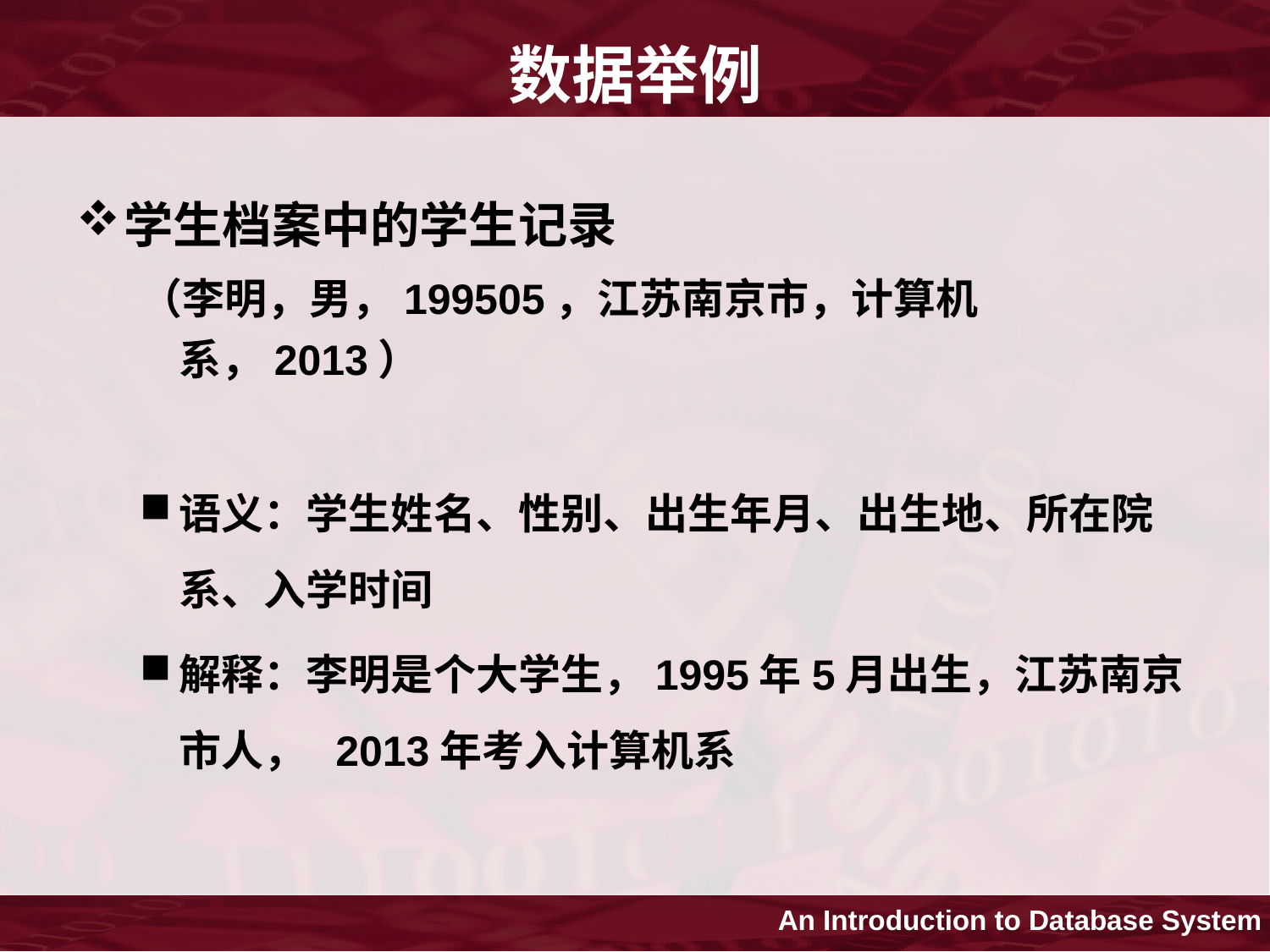

# 数据举例
学生档案中的学生记录
（李明，男，199505，江苏南京市，计算机系，2013）

语义：学生姓名、性别、出生年月、出生地、所在院系、入学时间
解释：李明是个大学生，1995年5月出生，江苏南京市人，  2013年考入计算机系